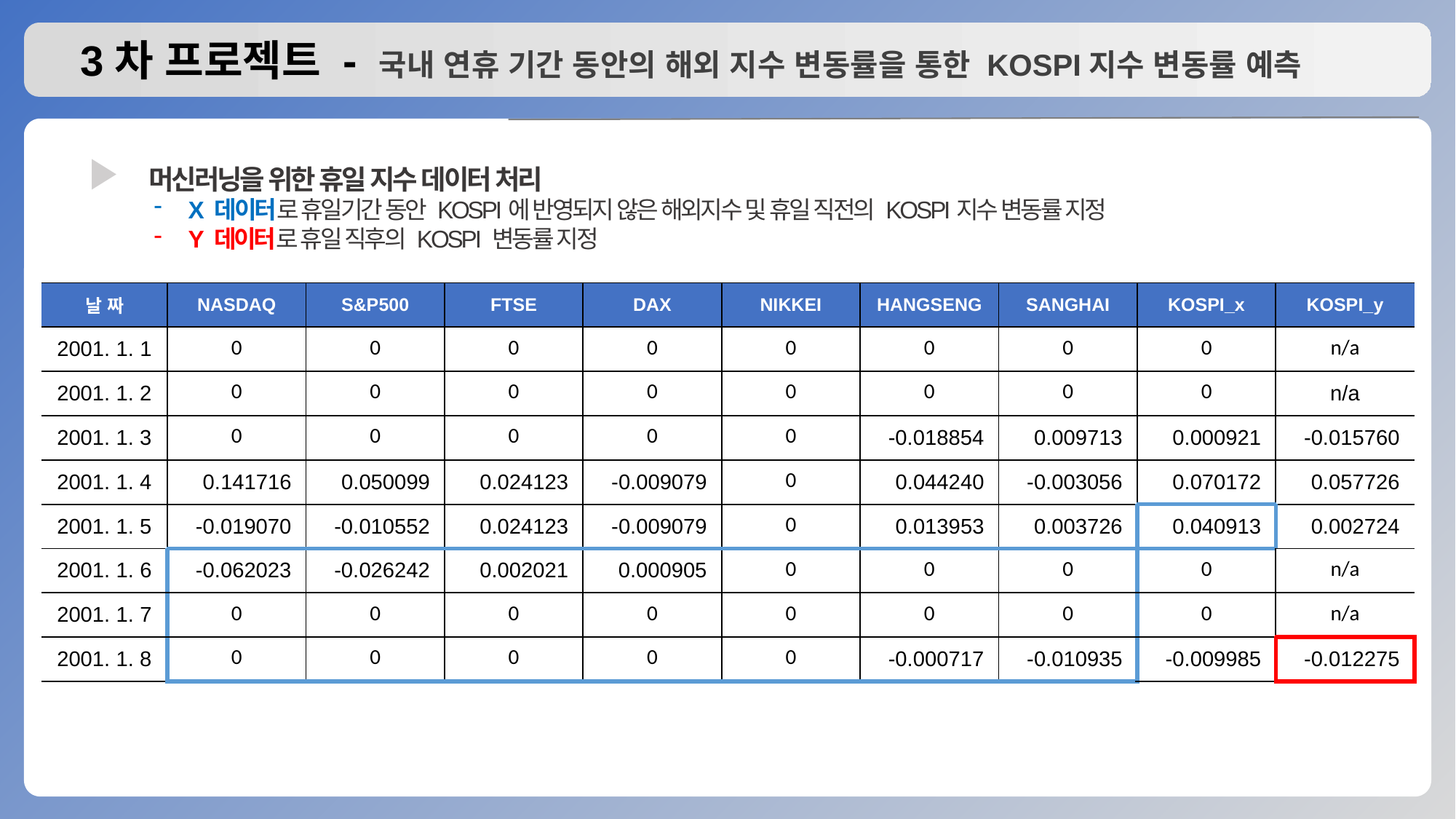

# 3차 프로젝트 - 국내 연휴 기간 동안의 해외 지수 변동률을 통한 KOSPI지수 변동률 예측
▶
머신러닝을 위한 휴일 지수 데이터 처리
X 데이터로 휴일기간 동안 KOSPI에 반영되지 않은 해외지수 및 휴일 직전의 KOSPI지수 변동률 지정
Y 데이터로 휴일 직후의 KOSPI 변동률 지정
| 날 짜 | NASDAQ | S&P500 | FTSE | DAX | NIKKEI | HANGSENG | SANGHAI | KOSPI\_x | KOSPI\_y |
| --- | --- | --- | --- | --- | --- | --- | --- | --- | --- |
| 2001. 1. 1 | 0 | 0 | 0 | 0 | 0 | 0 | 0 | 0 | n/a |
| 2001. 1. 2 | 0 | 0 | 0 | 0 | 0 | 0 | 0 | 0 | n/a |
| 2001. 1. 3 | 0 | 0 | 0 | 0 | 0 | -0.018854 | 0.009713 | 0.000921 | -0.015760 |
| 2001. 1. 4 | 0.141716 | 0.050099 | 0.024123 | -0.009079 | 0 | 0.044240 | -0.003056 | 0.070172 | 0.057726 |
| 2001. 1. 5 | -0.019070 | -0.010552 | 0.024123 | -0.009079 | 0 | 0.013953 | 0.003726 | 0.040913 | 0.002724 |
| 2001. 1. 6 | -0.062023 | -0.026242 | 0.002021 | 0.000905 | 0 | 0 | 0 | 0 | n/a |
| 2001. 1. 7 | 0 | 0 | 0 | 0 | 0 | 0 | 0 | 0 | n/a |
| 2001. 1. 8 | 0 | 0 | 0 | 0 | 0 | -0.000717 | -0.010935 | -0.009985 | -0.012275 |